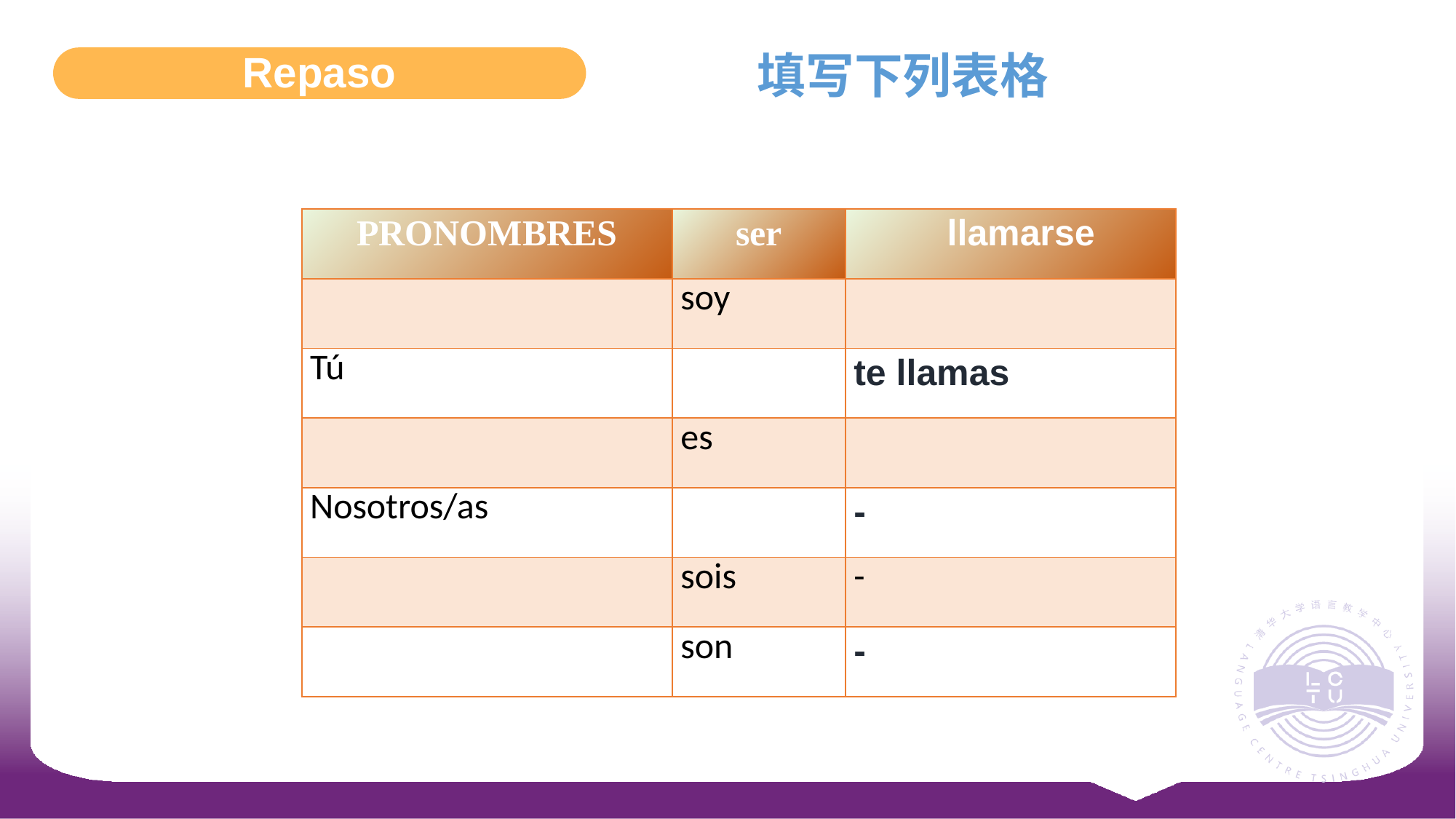

Repaso

填写下列表格
| PRONOMBRES | ser | llamarse |
| --- | --- | --- |
|  | soy |  |
| Tú |  | te llamas |
|  | es |  |
| Nosotros/as |  | - |
|  | sois | - |
|  | son | - |